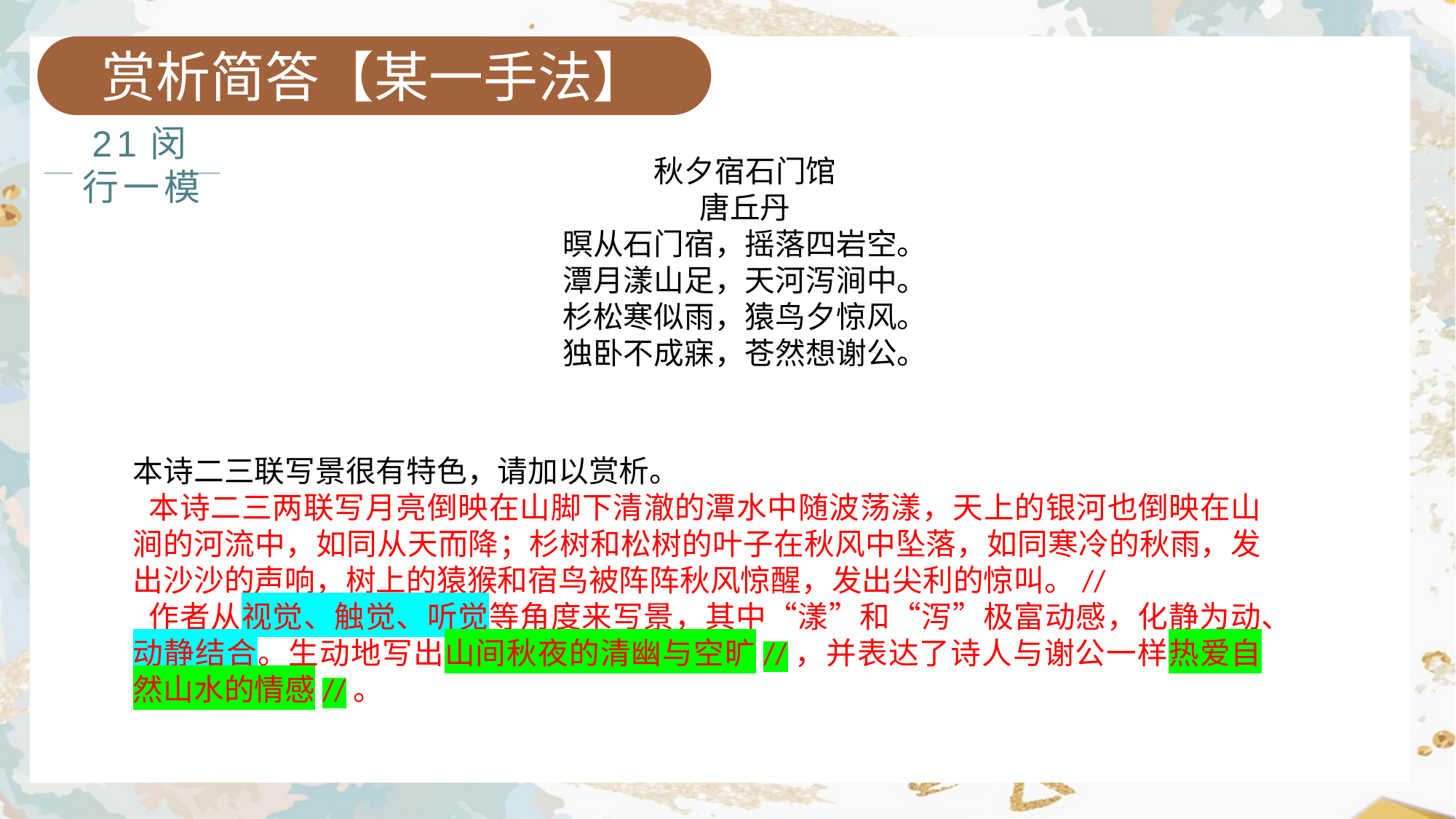

赏析简答【某一手法】
21闵行一模
秋夕宿石门馆
唐丘丹
暝从石门宿，摇落四岩空。
潭月漾山足，天河泻涧中。
杉松寒似雨，猿鸟夕惊风。
独卧不成寐，苍然想谢公。

本诗二三联写景很有特色，请加以赏析。
本诗二三两联写月亮倒映在山脚下清澈的潭水中随波荡漾，天上的银河也倒映在山涧的河流中，如同从天而降；杉树和松树的叶子在秋风中坠落，如同寒冷的秋雨，发出沙沙的声响，树上的猿猴和宿鸟被阵阵秋风惊醒，发出尖利的惊叫。//
作者从视觉、触觉、听觉等角度来写景，其中“漾”和“泻”极富动感，化静为动、动静结合。生动地写出山间秋夜的清幽与空旷//，并表达了诗人与谢公一样热爱自然山水的情感//。